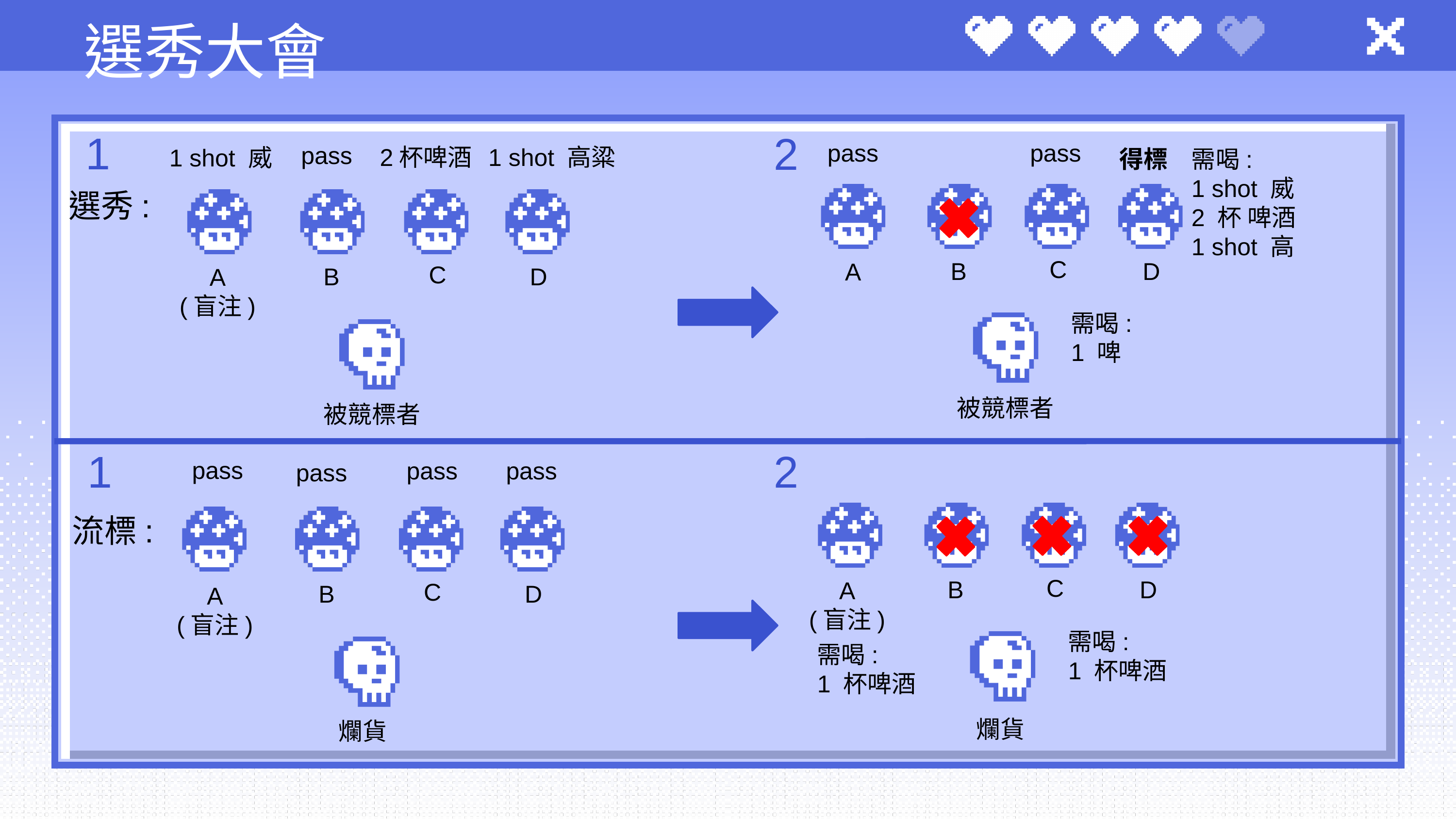

選秀大會

1
2
pass
pass
得標
需喝:
1 shot 威
2 杯 啤酒
1 shot 高

C
D
B
A
需喝:
1 啤

被競標者
pass
2杯啤酒
1 shot 高粱
1 shot 威

C
D
B
A
(盲注)

被競標者
選秀:

2
1
pass
pass
pass
pass

流標:

C
D
B
A
(盲注)
C
D
B
A
(盲注)

需喝:
1 杯啤酒

需喝:
1 杯啤酒

爛貨
爛貨